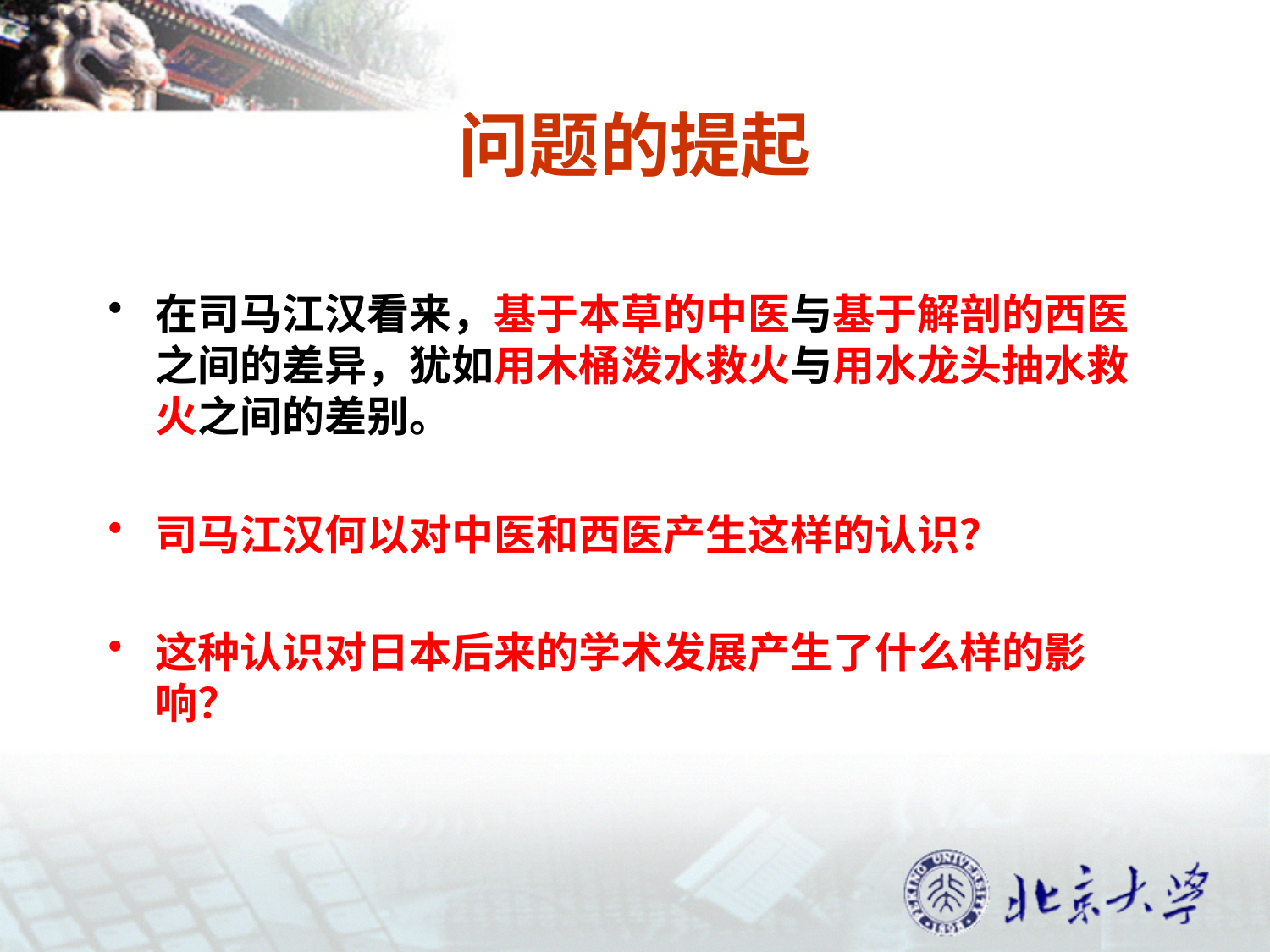

# 问题的提起

在司马江汉看来，基于本草的中医与基于解剖的西医之间的差异，犹如用木桶泼水救火与用水龙头抽水救火之间的差别。

司马江汉何以对中医和西医产生这样的认识？

这种认识对日本后来的学术发展产生了什么样的影响？